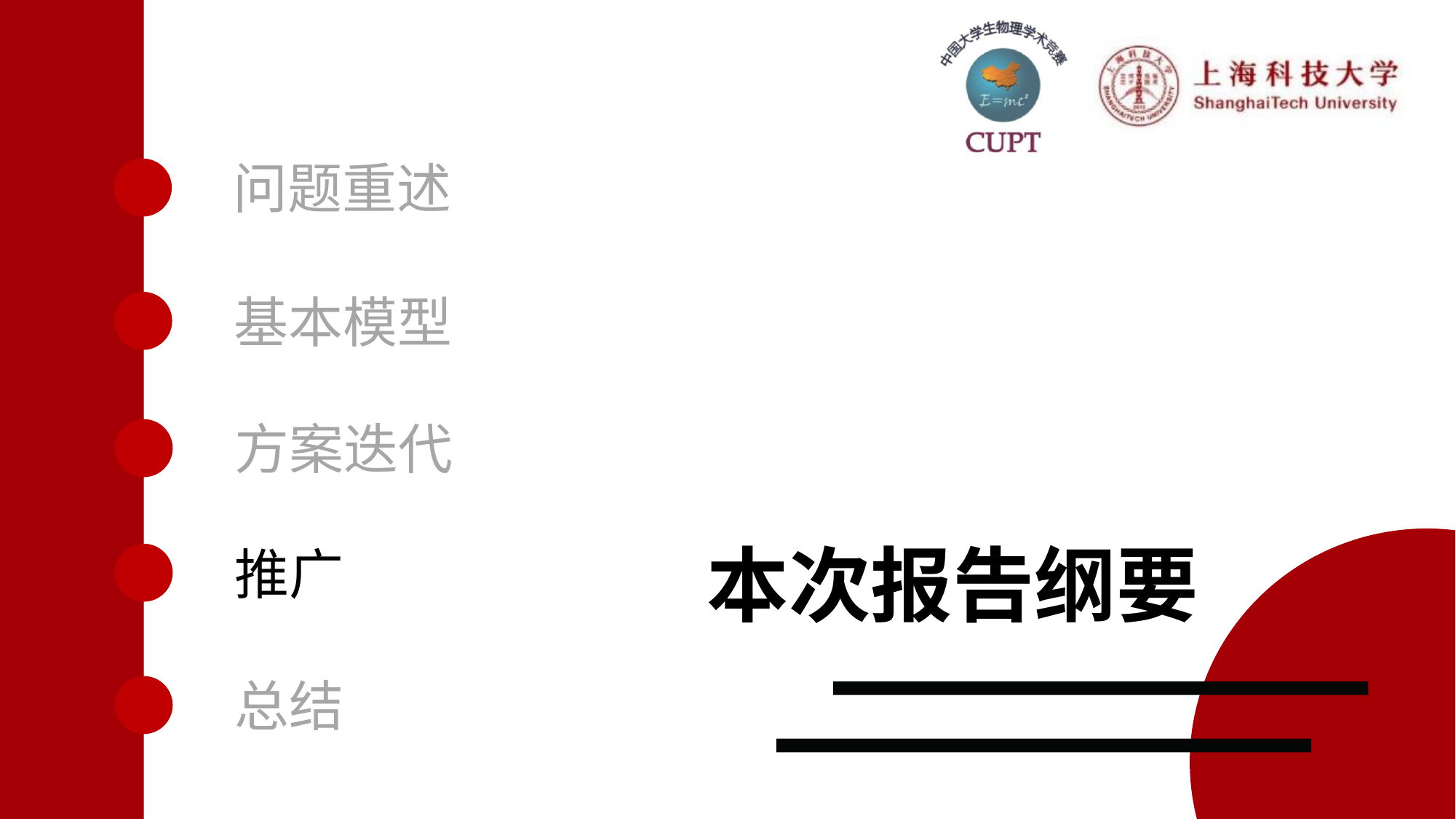

问题重述

基本模型

方案迭代

本次报告纲要

推广

总结

38